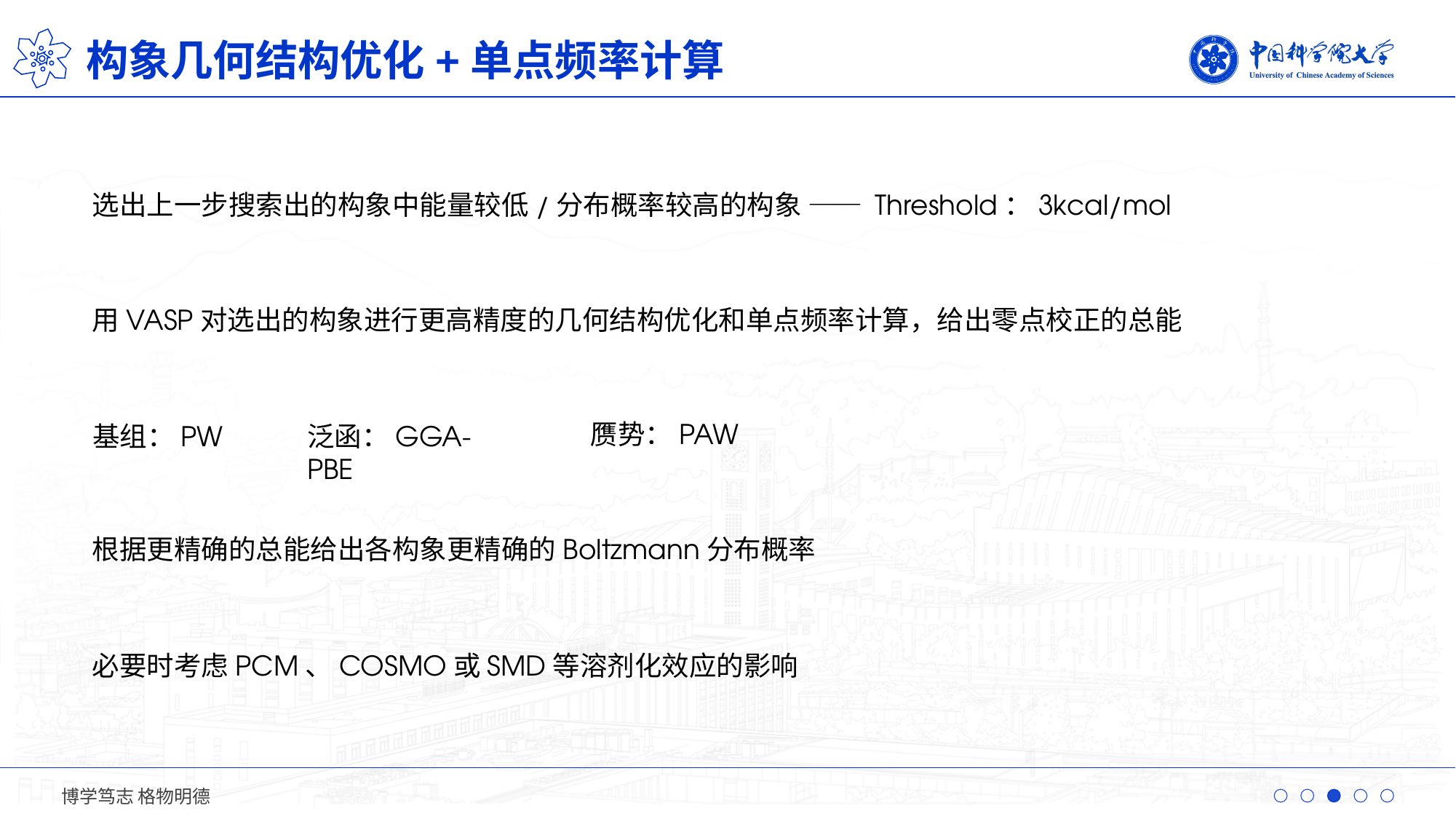

构象几何结构优化+单点频率计算
选出上一步搜索出的构象中能量较低/分布概率较高的构象 —— Threshold：3kcal/mol
用VASP对选出的构象进行更高精度的几何结构优化和单点频率计算，给出零点校正的总能
赝势：PAW
基组：PW
泛函：GGA-PBE
根据更精确的总能给出各构象更精确的Boltzmann分布概率
必要时考虑PCM、COSMO或SMD等溶剂化效应的影响